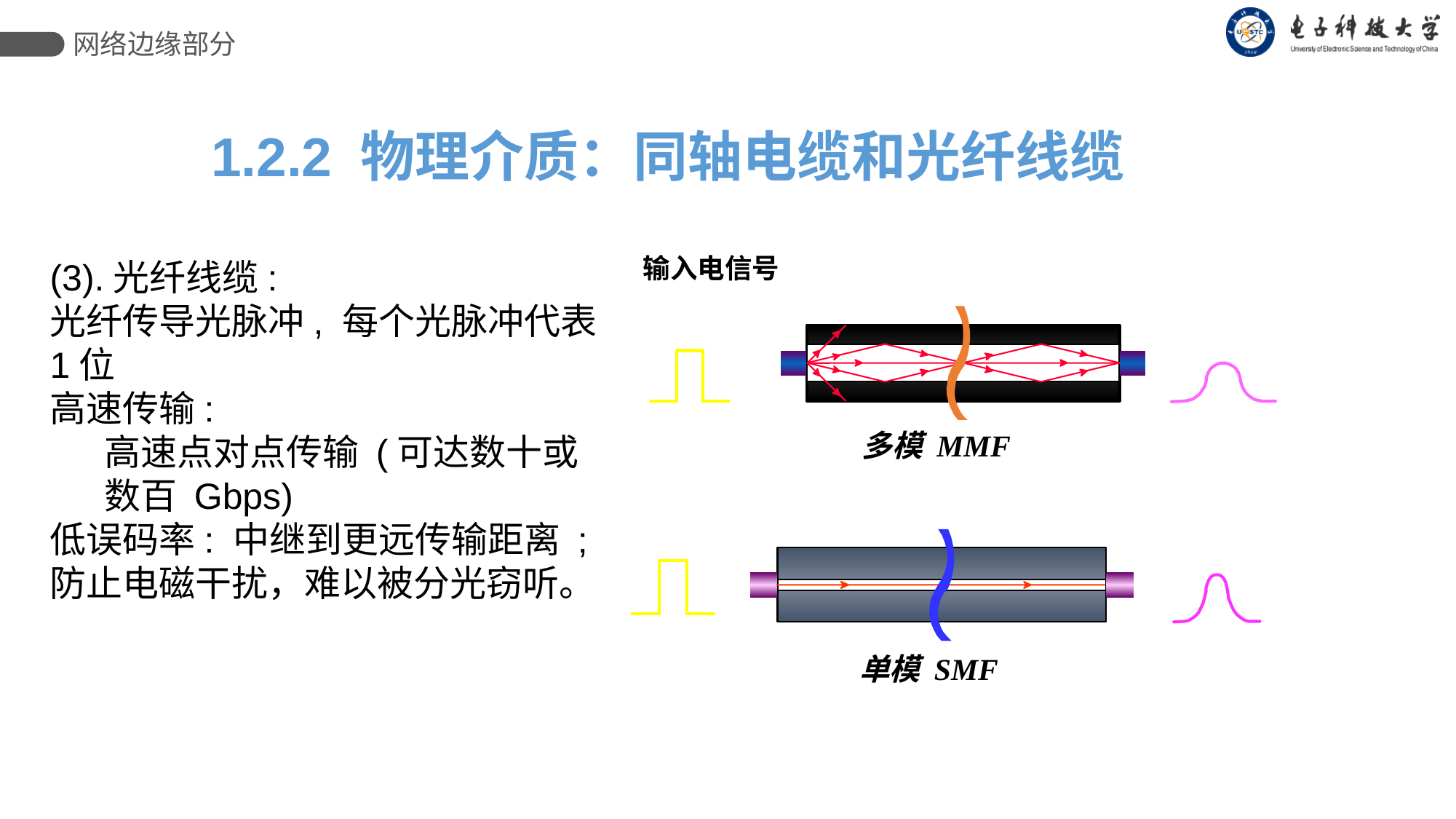

网络边缘部分

1.2.2 物理介质：同轴电缆和光纤线缆
输入电信号

      多模 MMF
(3).光纤线缆:
光纤传导光脉冲, 每个光脉冲代表1位
高速传输:
高速点对点传输 (可达数十或数百 Gbps)
低误码率: 中继到更远传输距离 ; 防止电磁干扰，难以被分光窃听。

单模 SMF